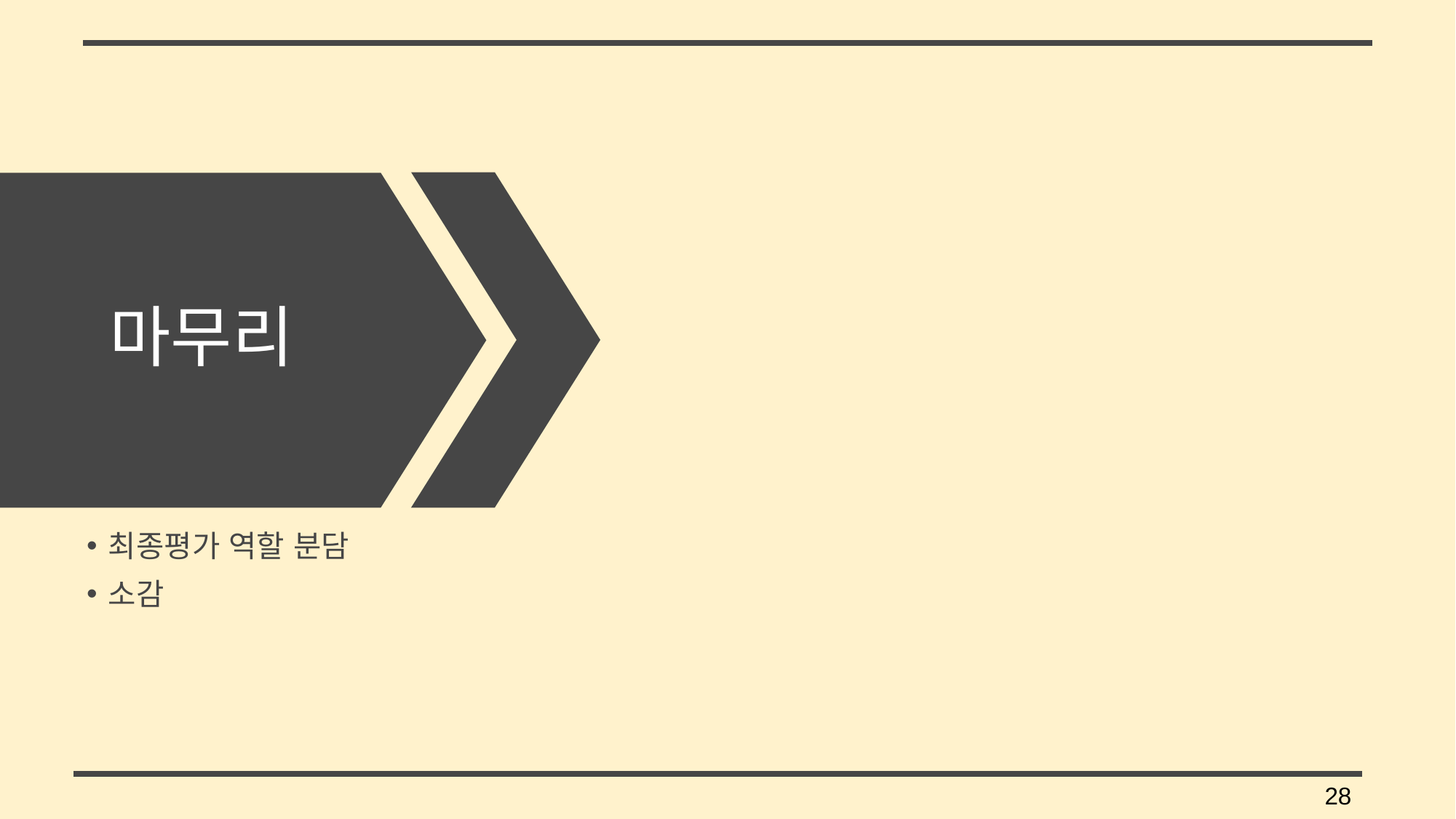

# 마무리
최종평가 역할 분담
소감
28